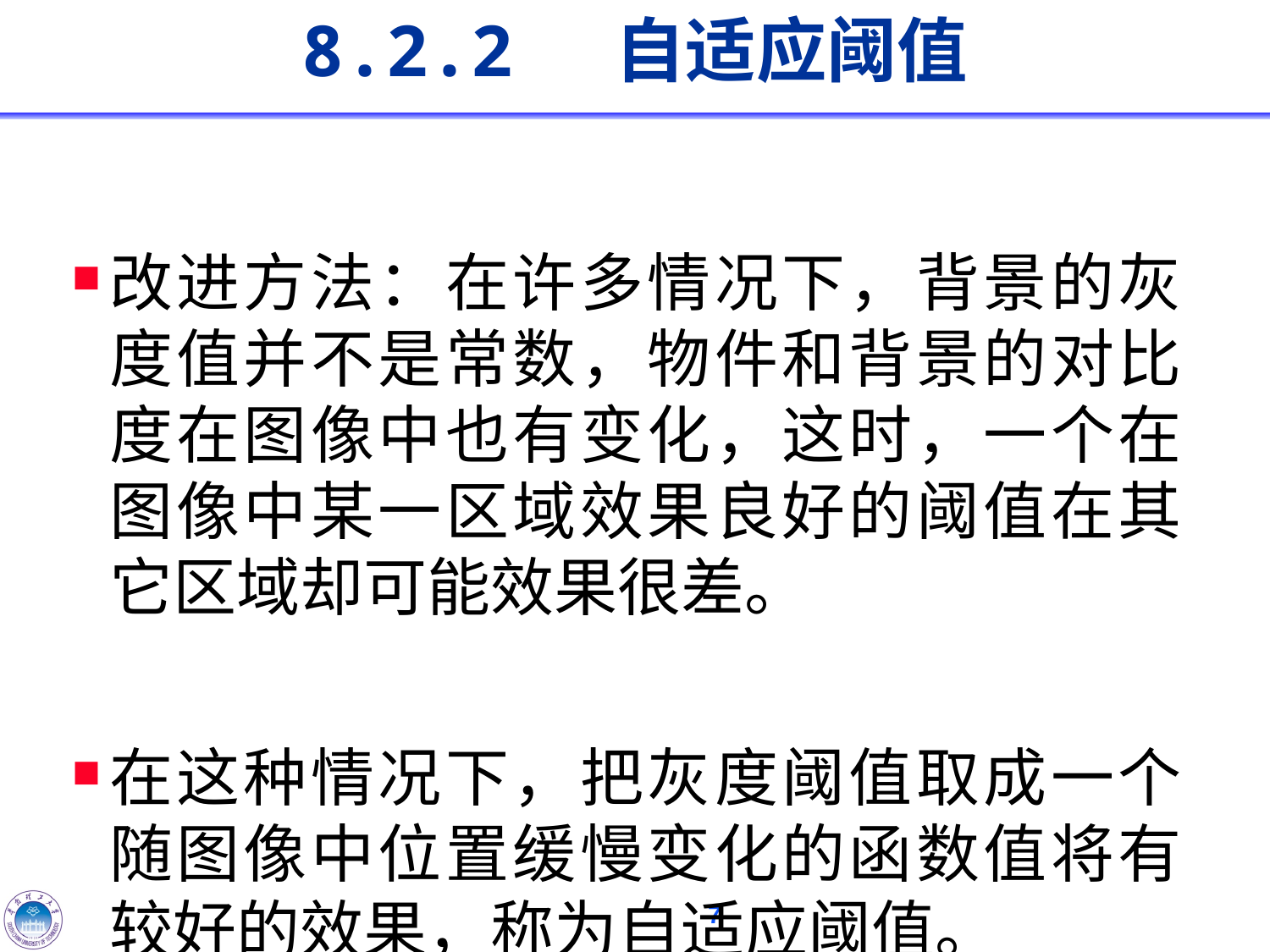

# 8.2.2  自适应阈值
改进方法：在许多情况下，背景的灰度值并不是常数，物件和背景的对比度在图像中也有变化，这时，一个在图像中某一区域效果良好的阈值在其它区域却可能效果很差。

在这种情况下，把灰度阈值取成一个随图像中位置缓慢变化的函数值将有较好的效果，称为自适应阈值。